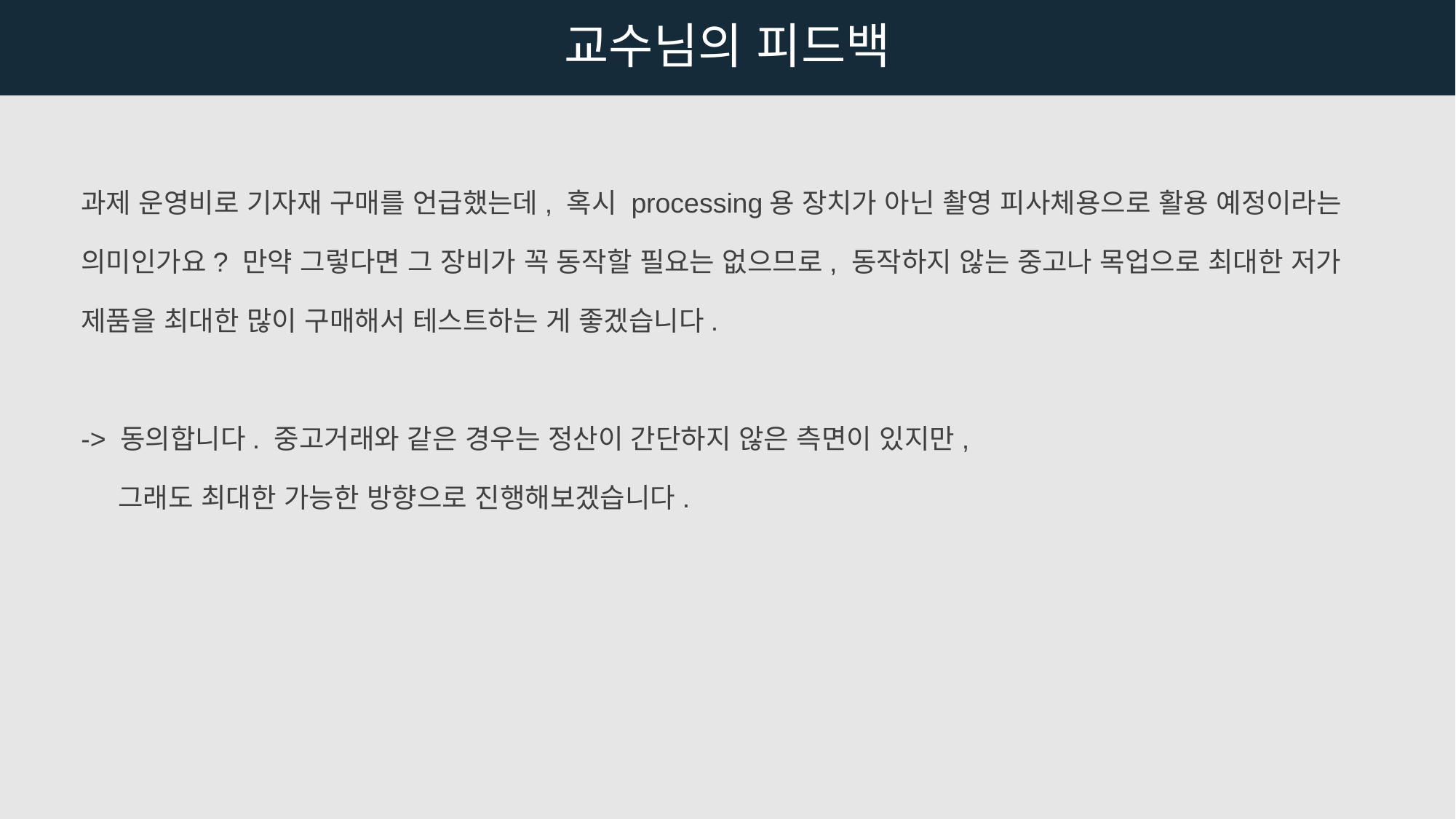

교수님의 피드백
과제 운영비로 기자재 구매를 언급했는데, 혹시 processing용 장치가 아닌 촬영 피사체용으로 활용 예정이라는 의미인가요? 만약 그렇다면 그 장비가 꼭 동작할 필요는 없으므로, 동작하지 않는 중고나 목업으로 최대한 저가 제품을 최대한 많이 구매해서 테스트하는 게 좋겠습니다.

-> 동의합니다. 중고거래와 같은 경우는 정산이 간단하지 않은 측면이 있지만,
    그래도 최대한 가능한 방향으로 진행해보겠습니다.